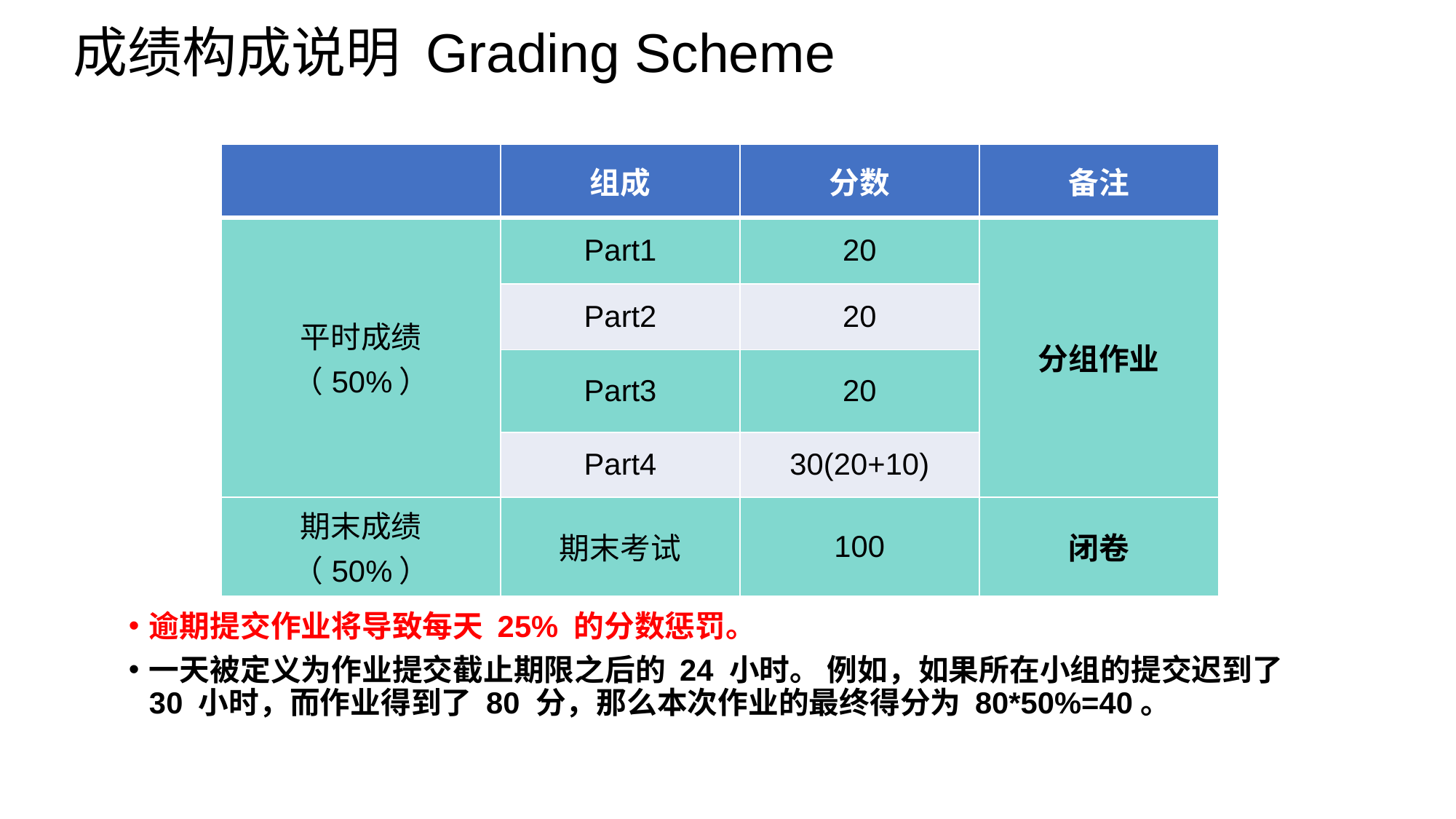

# 成绩构成说明 Grading Scheme
|  | 组成 | 分数 | 备注 |
| --- | --- | --- | --- |
| 平时成绩（50%） | Part1 | 20 | 分组作业 |
|  | Part2 | 20 |  |
|  | Part3 | 20 |  |
|  | Part4 | 30(20+10) |  |
| 期末成绩（50%） | 期末考试 | 100 | 闭卷 |
逾期提交作业将导致每天 25% 的分数惩罚。
一天被定义为作业提交截止期限之后的 24 小时。 例如，如果所在小组的提交迟到了 30 小时，而作业得到了 80 分，那么本次作业的最终得分为 80*50%=40。